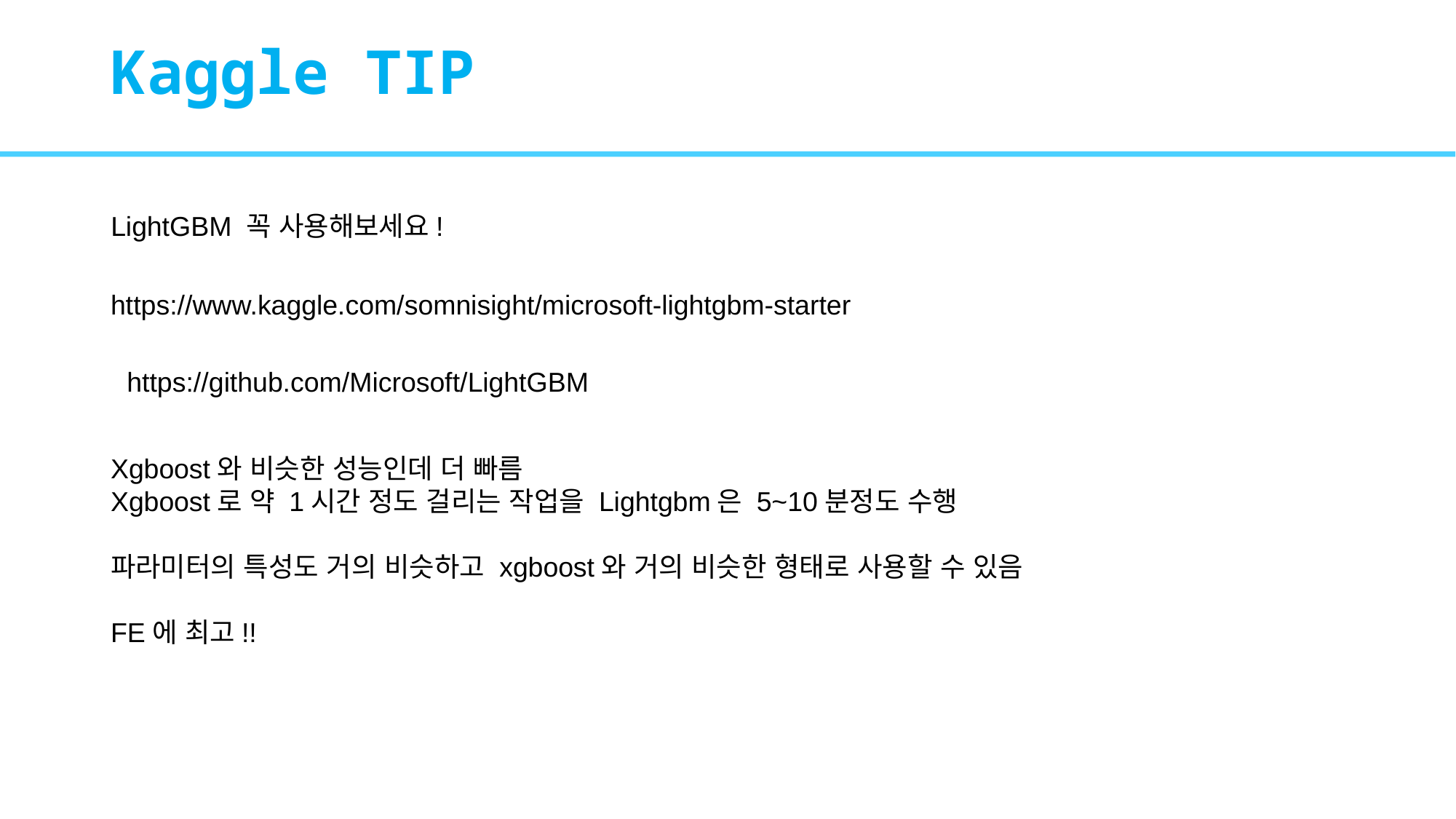

# Kaggle TIP
LightGBM 꼭 사용해보세요!

https://www.kaggle.com/somnisight/microsoft-lightgbm-starter
https://github.com/Microsoft/LightGBM
Xgboost와 비슷한 성능인데 더 빠름
Xgboost로 약 1시간 정도 걸리는 작업을 Lightgbm은 5~10분정도 수행

파라미터의 특성도 거의 비슷하고 xgboost와 거의 비슷한 형태로 사용할 수 있음

FE에 최고!!